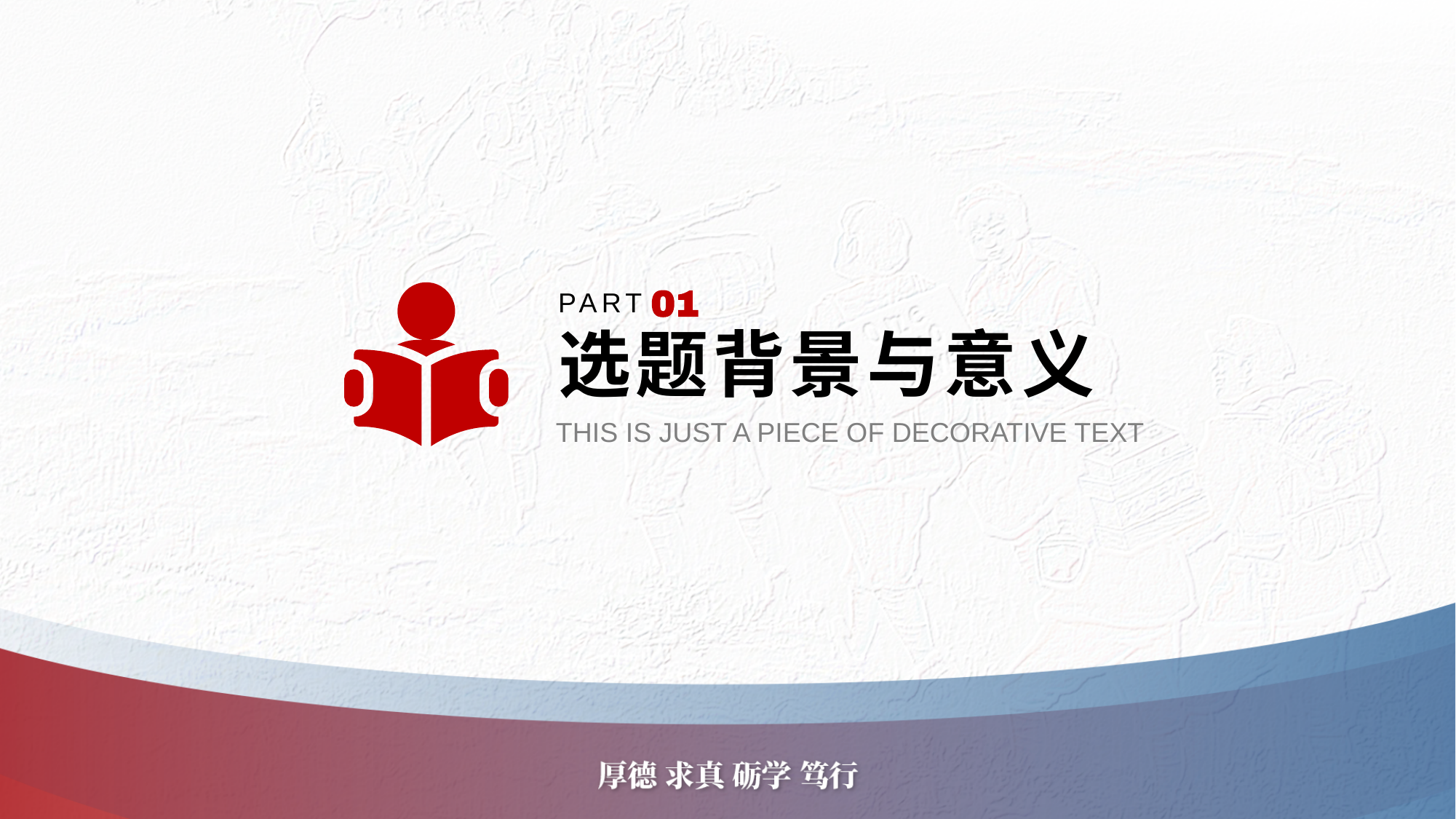

01
PART

选题背景与意义
THIS IS JUST A PIECE OF DECORATIVE TEXT